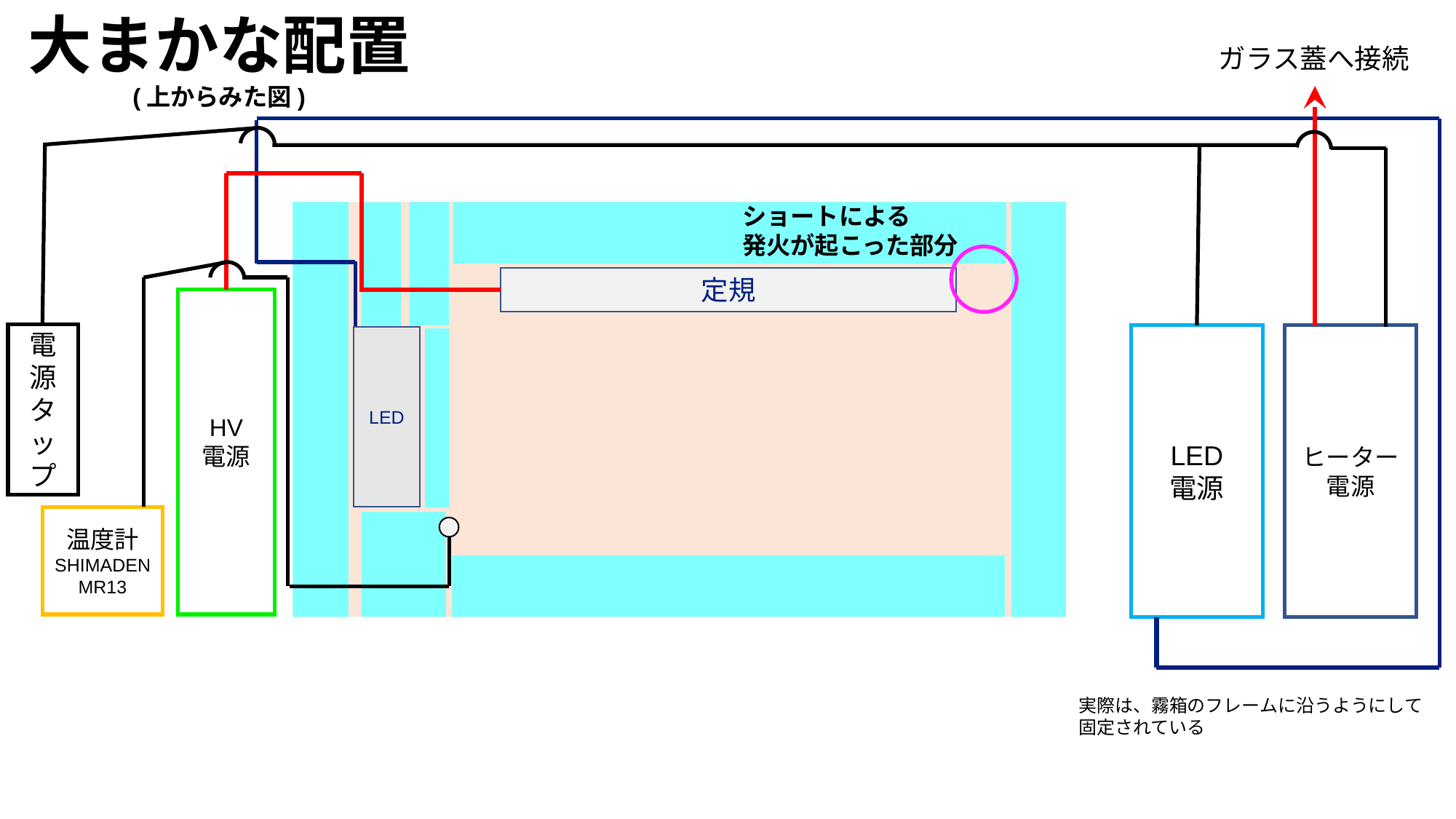

大まかな配置
(上からみた図)

ガラス蓋へ接続

ショートによる
発火が起こった部分

定規
HV
電源

電源タップ
LED
電源
ヒーター
電源
LED

温度計
SHIMADEN
MR13

実際は、霧箱のフレームに沿うようにして固定されている